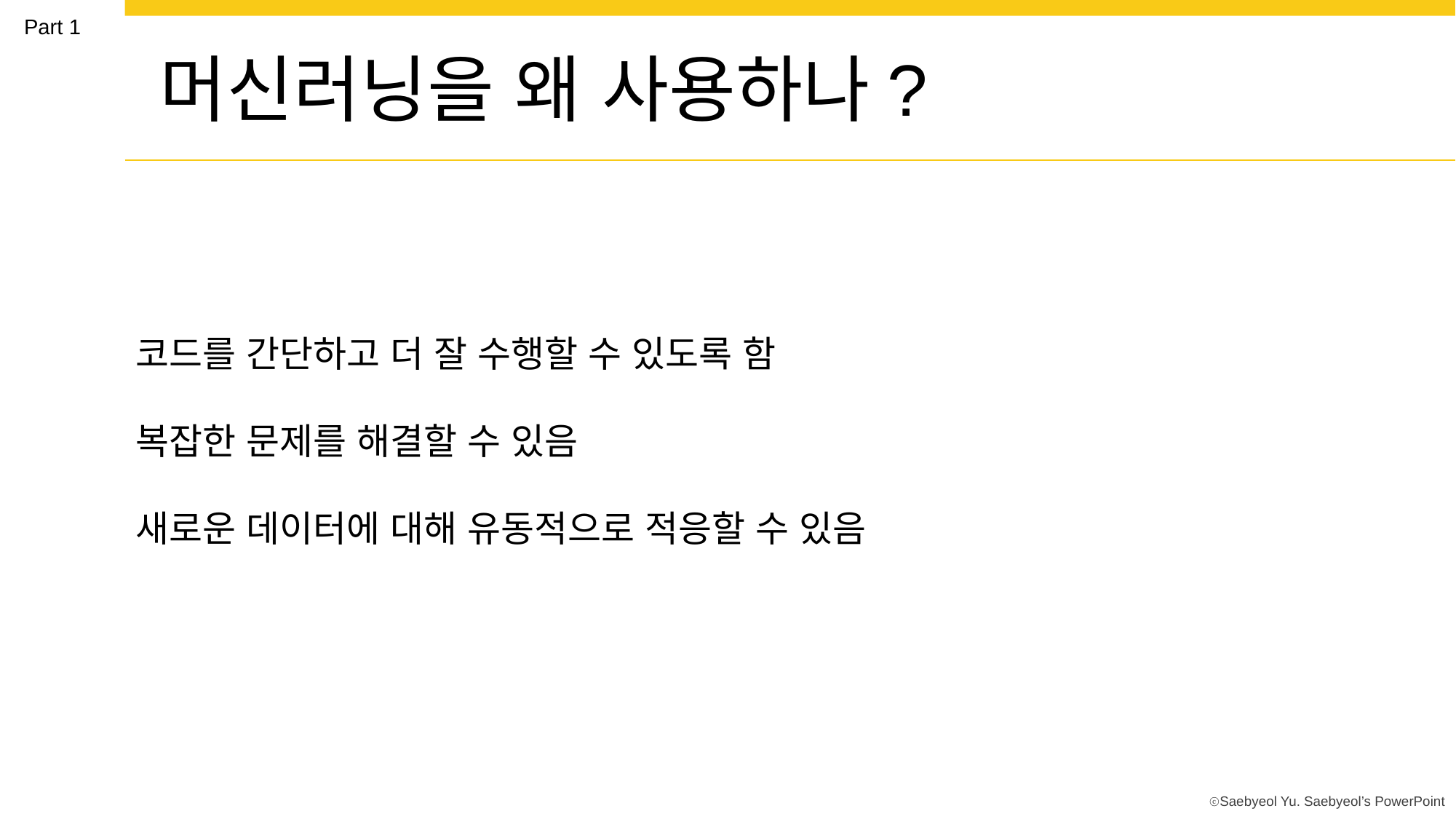

Part 1
머신러닝을 왜 사용하나?
코드를 간단하고 더 잘 수행할 수 있도록 함

복잡한 문제를 해결할 수 있음

새로운 데이터에 대해 유동적으로 적응할 수 있음